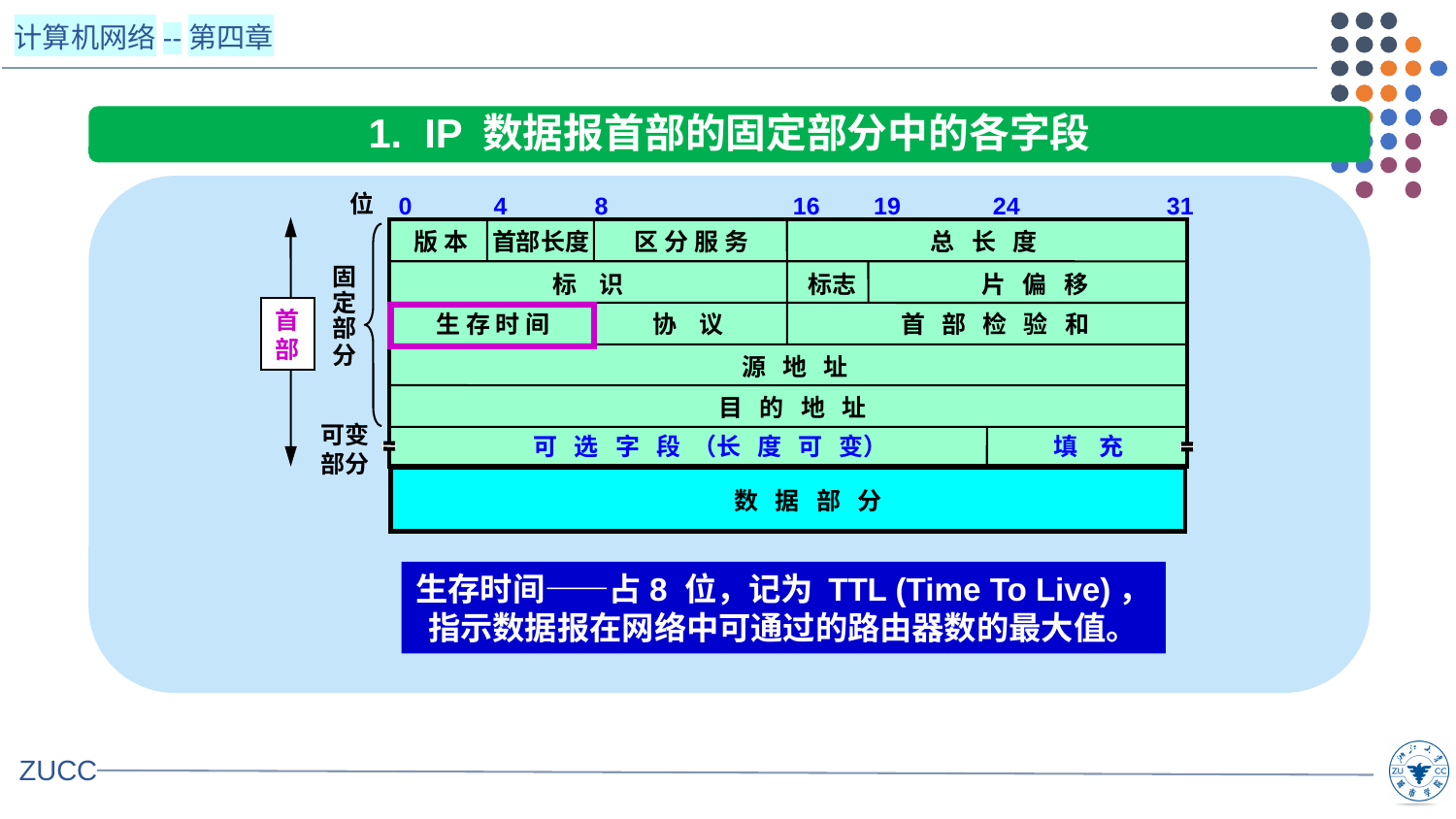

1.  IP 数据报首部的固定部分中的各字段

位
0
4
8
16
19
24
31

首
部

版 本
首部长度
区 分 服 务
总   长   度

固
定
部
分

标    识
标志
片   偏   移
生 存 时 间
协    议
首   部   检   验   和

源   地   址

目   的   地   址
可变
部分
可   选   字   段  （长   度   可   变）
填    充

数   据   部   分

生存时间——占8 位，记为 TTL (Time To Live)，
指示数据报在网络中可通过的路由器数的最大值。